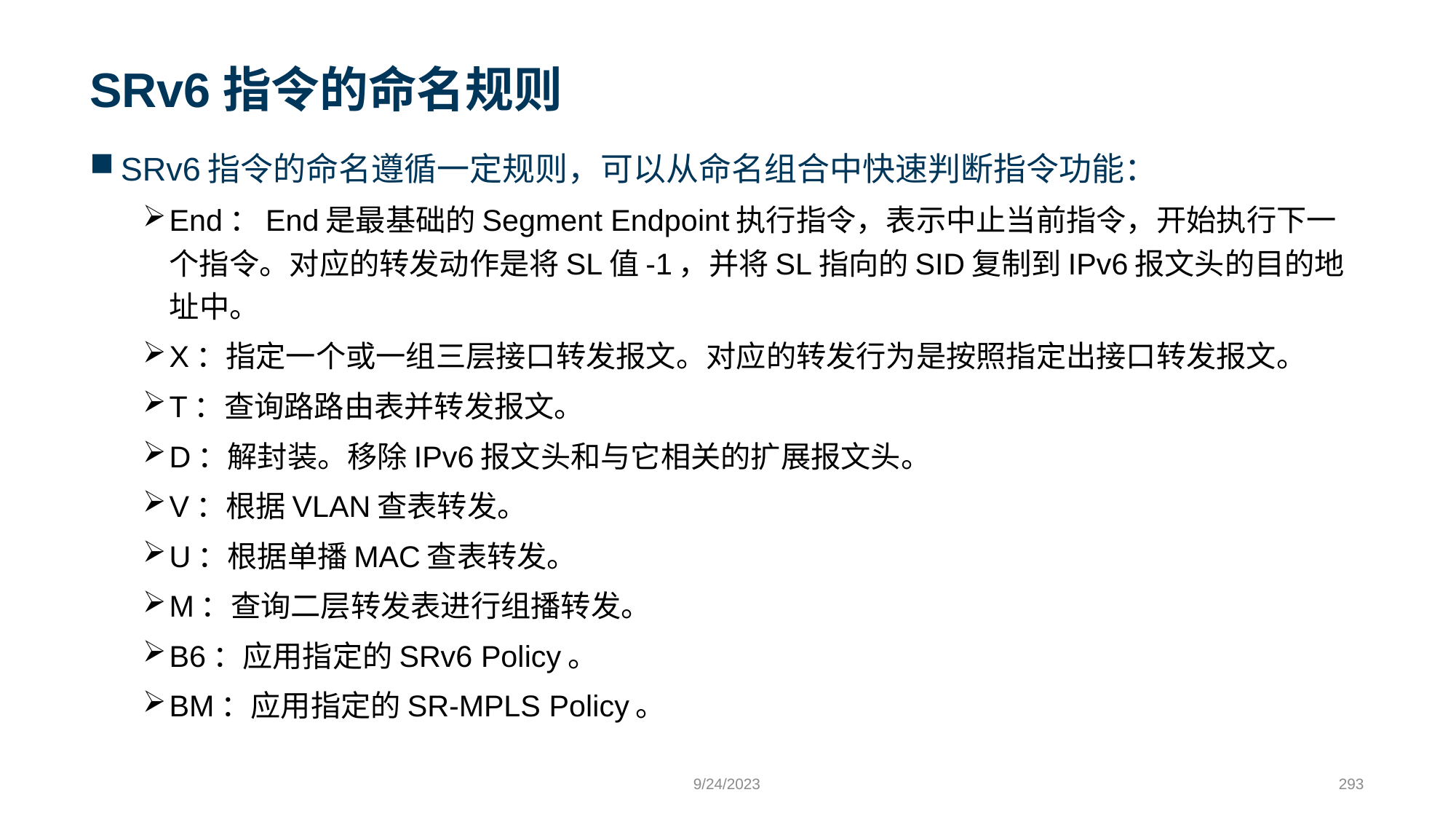

# SRv6指令的命名规则
SRv6指令的命名遵循一定规则，可以从命名组合中快速判断指令功能：
End：End是最基础的Segment Endpoint执行指令，表示中止当前指令，开始执行下一个指令。对应的转发动作是将SL值-1，并将SL指向的SID复制到IPv6报文头的目的地址中。
X：指定一个或一组三层接口转发报文。对应的转发行为是按照指定出接口转发报文。
T：查询路路由表并转发报文。
D：解封装。移除IPv6报文头和与它相关的扩展报文头。
V：根据VLAN查表转发。
U：根据单播MAC查表转发。
M：查询二层转发表进行组播转发。
B6：应用指定的SRv6 Policy。
BM：应用指定的SR-MPLS Policy。

9/24/2023
293